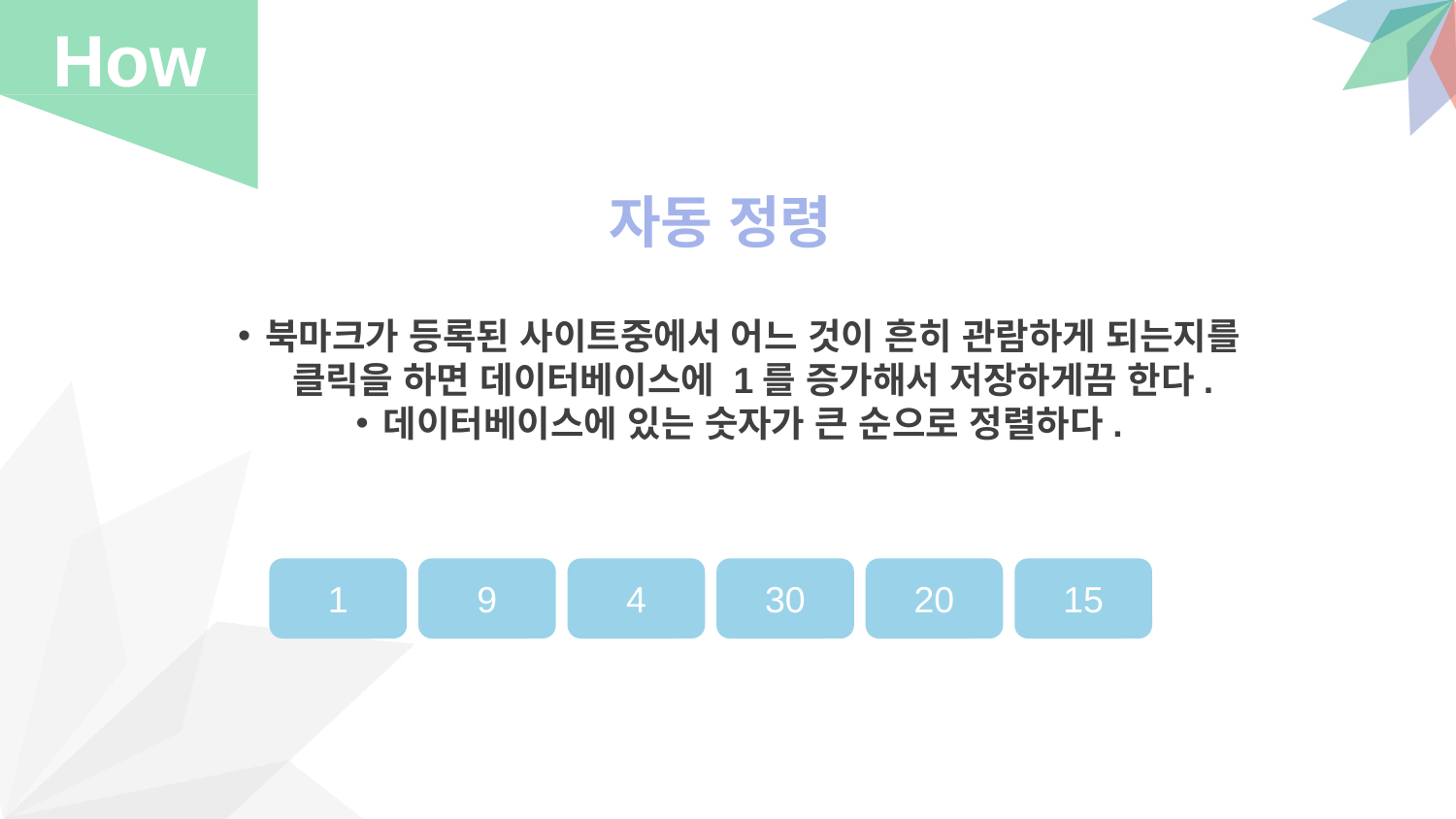

How
자동 정령
북마크가 등록된 사이트중에서 어느 것이 흔히 관람하게 되는지를 클릭을 하면 데이터베이스에 1를 증가해서 저장하게끔 한다.
데이터베이스에 있는 숫자가 큰 순으로 정렬하다.
1
9
4
30
20
15